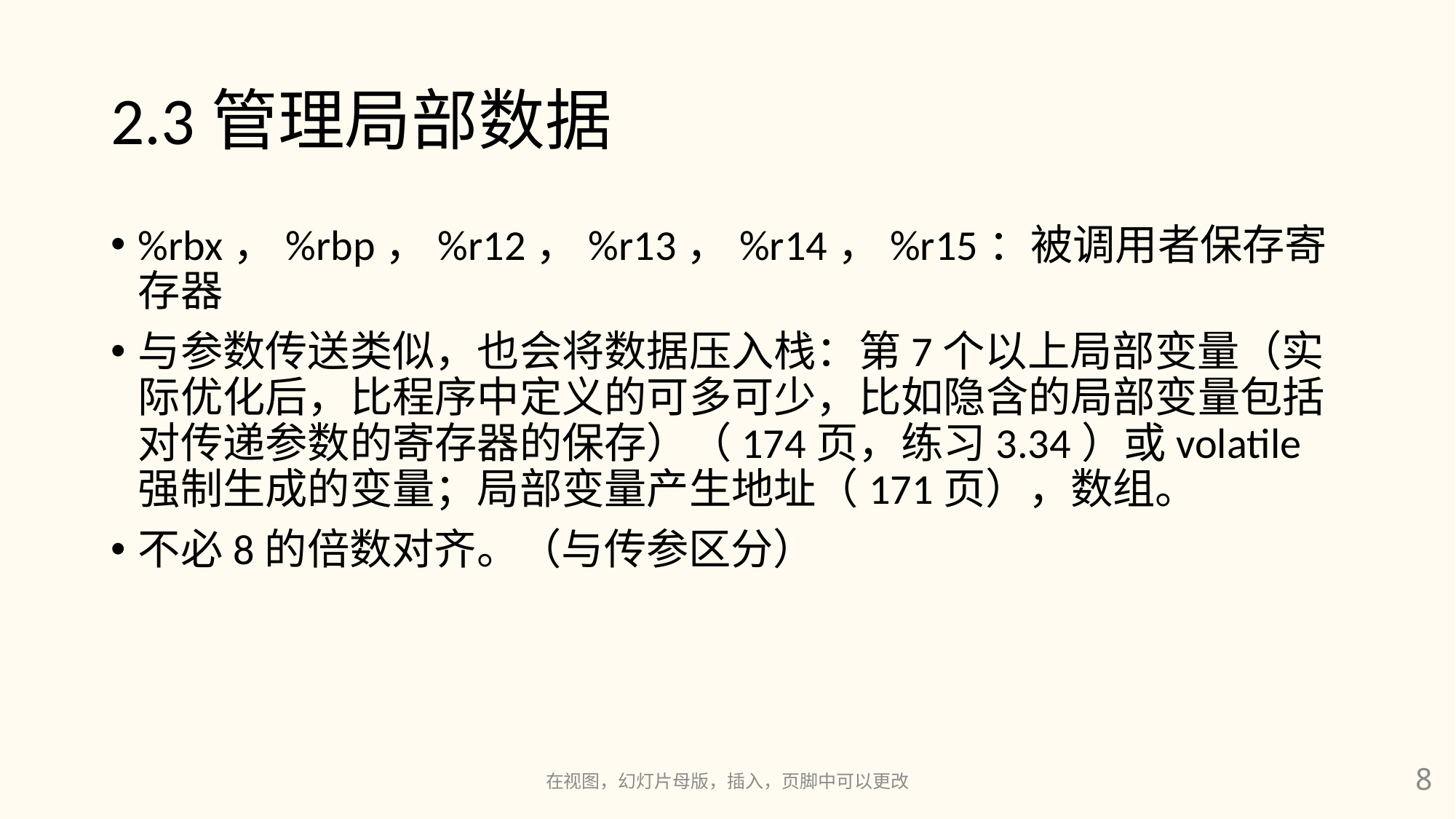

# 2.3管理局部数据
%rbx，%rbp，%r12，%r13，%r14，%r15：被调用者保存寄存器
与参数传送类似，也会将数据压入栈：第7个以上局部变量（实际优化后，比程序中定义的可多可少，比如隐含的局部变量包括对传递参数的寄存器的保存）（174页，练习3.34）或volatile强制生成的变量；局部变量产生地址（171页），数组。
不必8的倍数对齐。（与传参区分）
在视图，幻灯片母版，插入，页脚中可以更改
8